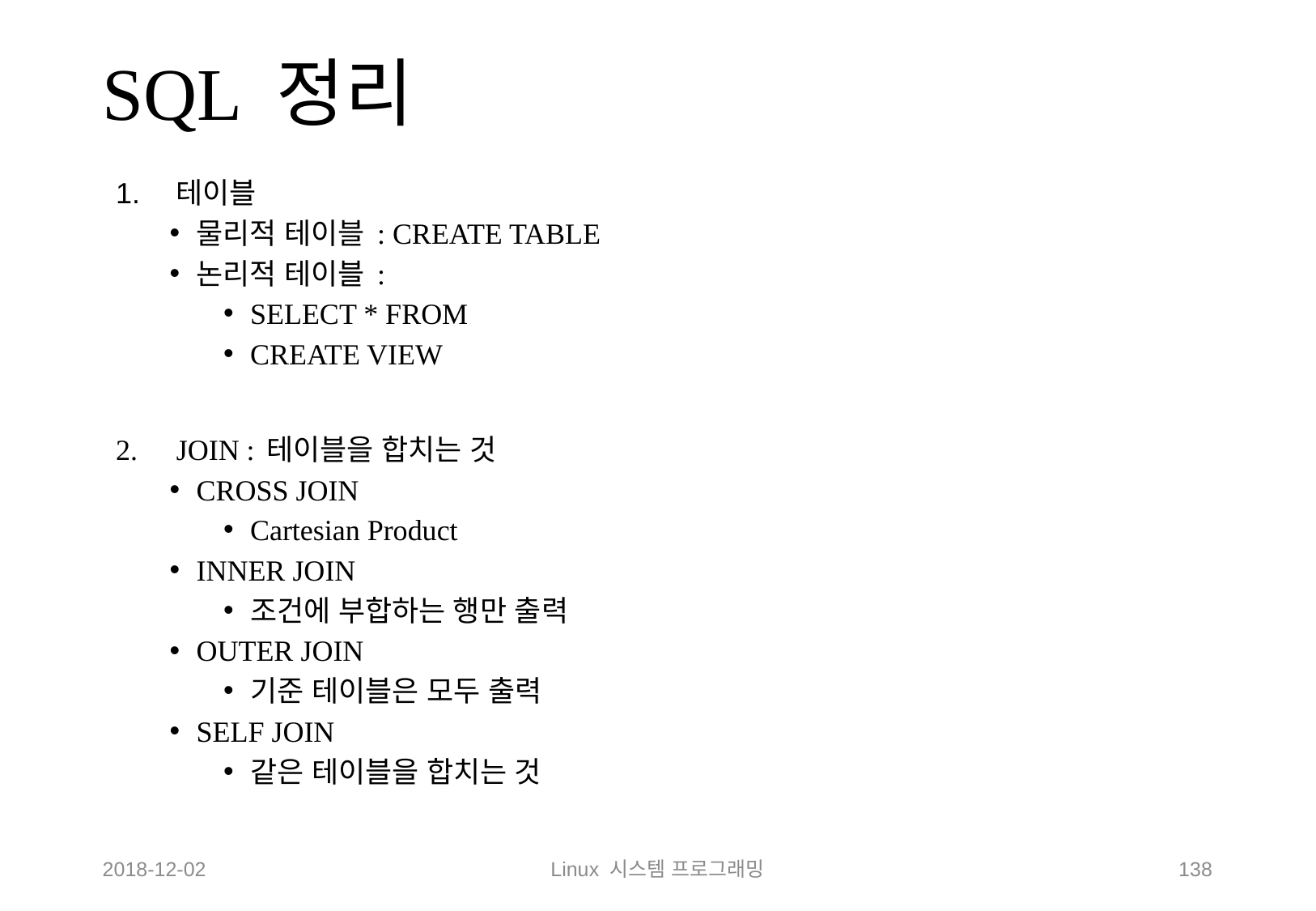

# SQL 정리
테이블
물리적 테이블 : CREATE TABLE
논리적 테이블 :
SELECT * FROM
CREATE VIEW

JOIN : 테이블을 합치는 것
CROSS JOIN
Cartesian Product
INNER JOIN
조건에 부합하는 행만 출력
OUTER JOIN
기준 테이블은 모두 출력
SELF JOIN
같은 테이블을 합치는 것
2018-12-02
Linux 시스템 프로그래밍
138